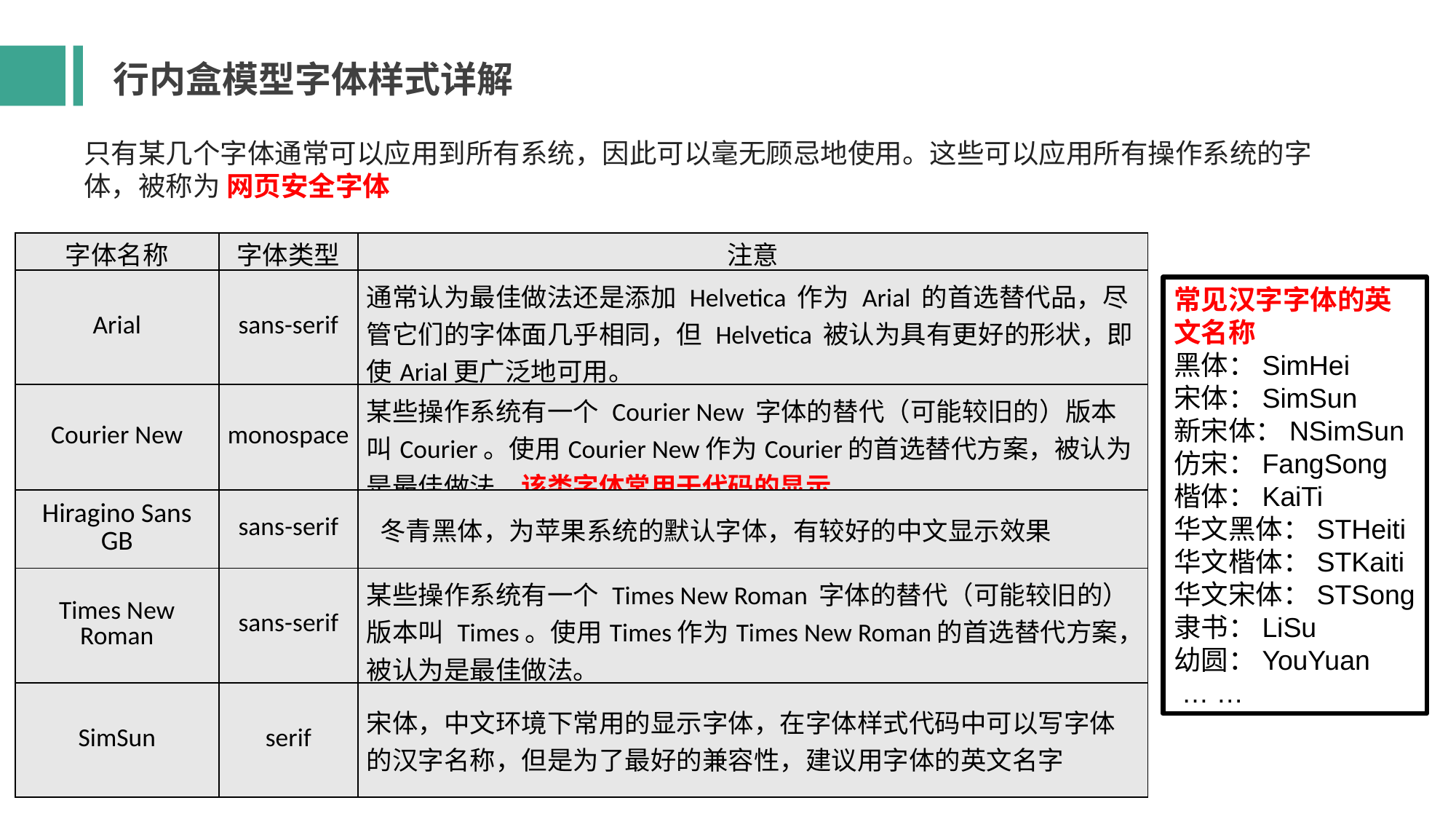

行内盒模型字体样式详解
只有某几个字体通常可以应用到所有系统，因此可以毫无顾忌地使用。这些可以应用所有操作系统的字体，被称为 网页安全字体
| 字体名称 | 字体类型 | 注意 |
| --- | --- | --- |
| Arial | sans-serif | 通常认为最佳做法还是添加 Helvetica 作为 Arial 的首选替代品，尽管它们的字体面几乎相同，但 Helvetica 被认为具有更好的形状，即使Arial更广泛地可用。 |
| Courier New | monospace | 某些操作系统有一个 Courier New 字体的替代（可能较旧的）版本叫Courier。使用Courier New作为Courier的首选替代方案，被认为是最佳做法。该类字体常用于代码的显示 |
| Hiragino Sans GB | sans-serif | 冬青黑体，为苹果系统的默认字体，有较好的中文显示效果 |
| Times New Roman | sans-serif | 某些操作系统有一个 Times New Roman 字体的替代（可能较旧的）版本叫 Times。使用Times作为Times New Roman的首选替代方案，被认为是最佳做法。 |
| SimSun | serif | 宋体，中文环境下常用的显示字体，在字体样式代码中可以写字体的汉字名称，但是为了最好的兼容性，建议用字体的英文名字 |
常见汉字字体的英文名称
黑体：SimHei
宋体：SimSun
新宋体：NSimSun
仿宋：FangSong
楷体：KaiTi
华文黑体：STHeiti
华文楷体：STKaiti
华文宋体：STSong
隶书：LiSu
幼圆：YouYuan
 … …